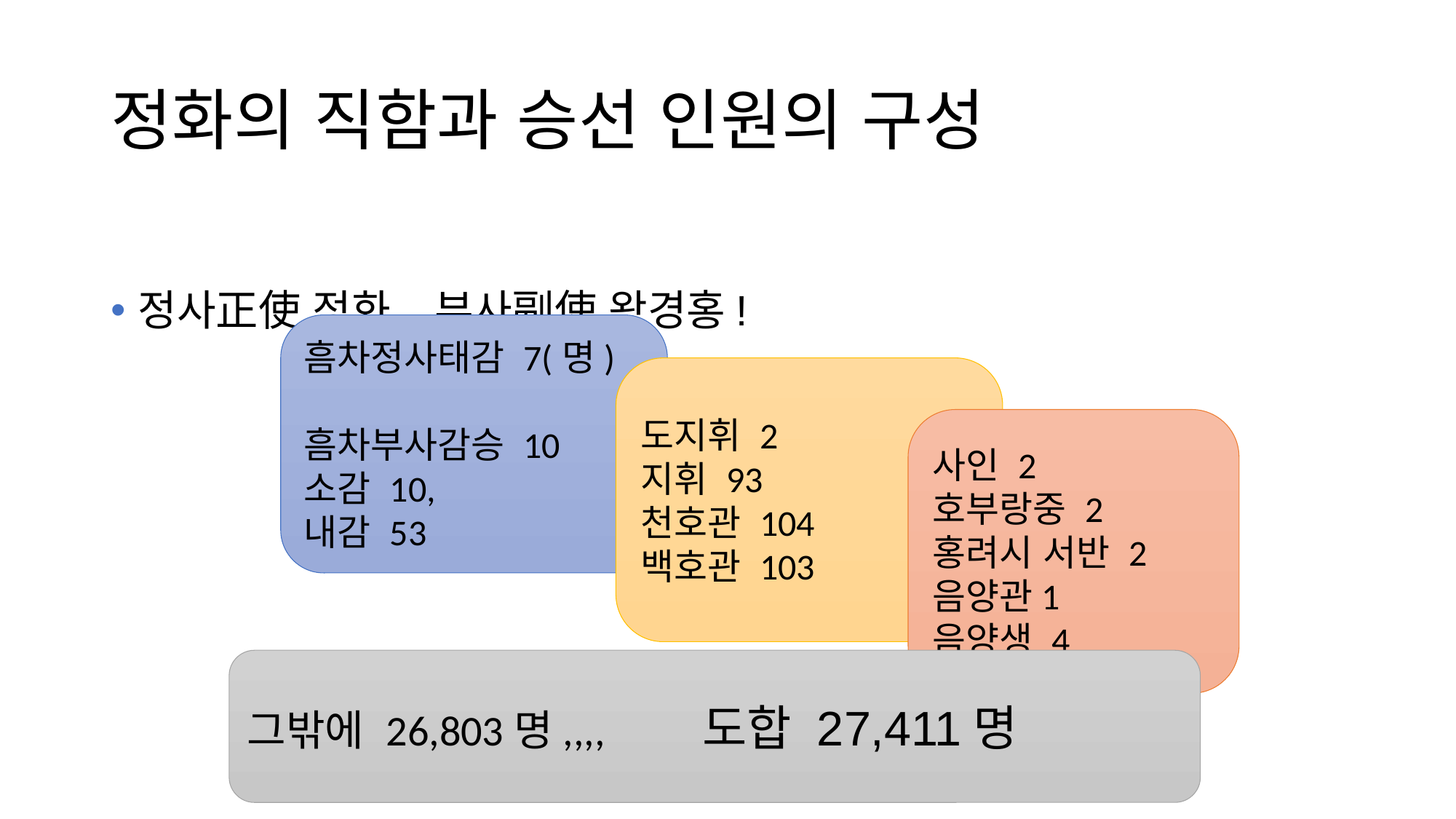

# 정화의 직함과 승선 인원의 구성

정사正使 정화, 부사副使 왕경홍!

흠차정사태감 7(명)
흠차부사감승 10
소감 10,
내감 53
도지휘 2
지휘 93
천호관 104
백호관 103
사인 2
호부랑중 2
홍려시 서반 2
음양관1
음양생 4
그밖에 26,803명,,,,         도합 27,411명